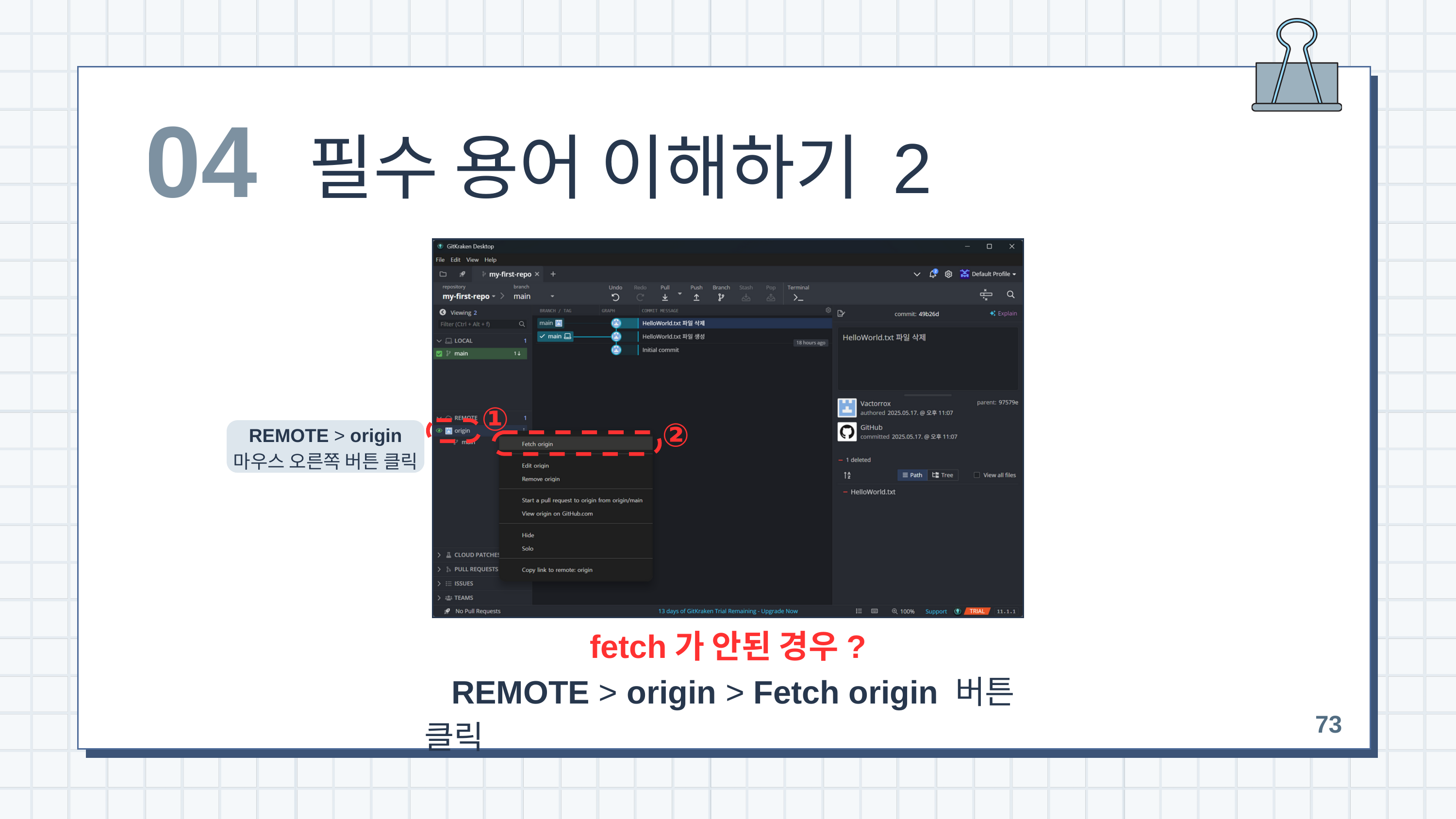

04
필수 용어 이해하기 2

①
②

REMOTE > origin
마우스 오른쪽 버튼 클릭

fetch가 안된 경우?
   REMOTE > origin > Fetch origin 버튼 클릭
73